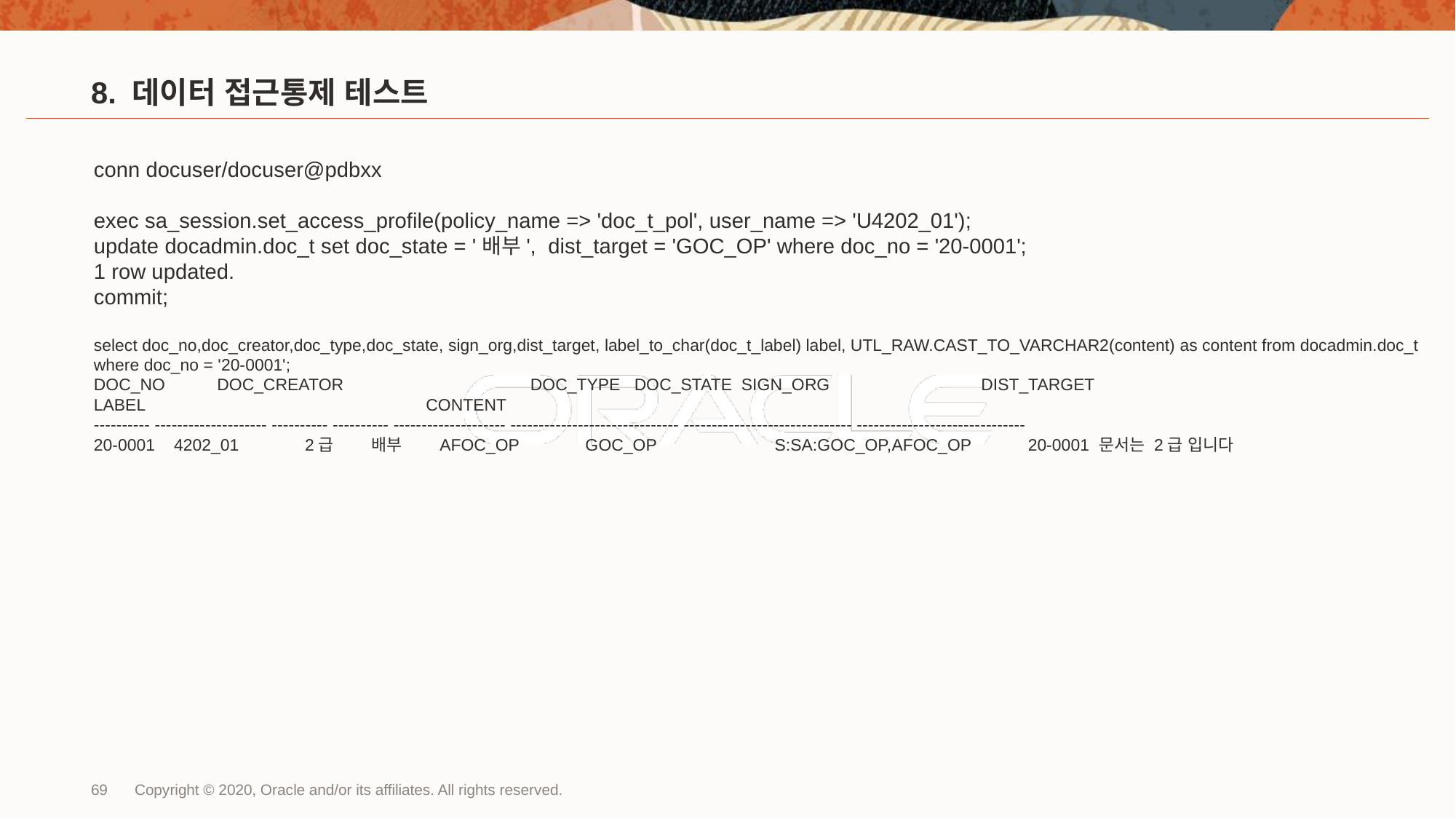

# 8. 데이터 접근통제 테스트
conn docuser/docuser@pdbxx

exec sa_session.set_access_profile(policy_name => 'doc_t_pol', user_name => 'U4202_01');
update docadmin.doc_t set doc_state = '배부',  dist_target = 'GOC_OP' where doc_no = '20-0001';
1 row updated.
commit;

select doc_no,doc_creator,doc_type,doc_state, sign_org,dist_target, label_to_char(doc_t_label) label, UTL_RAW.CAST_TO_VARCHAR2(content) as content from docadmin.doc_t where doc_no = '20-0001';
DOC_NO	   DOC_CREATOR		DOC_TYPE   DOC_STATE  SIGN_ORG		   DIST_TARGET			  LABEL 			 CONTENT
---------- -------------------- ---------- ---------- -------------------- ------------------------------ ------------------------------ ------------------------------
20-0001    4202_01              2급        배부       AFOC_OP              GOC_OP                         S:SA:GOC_OP,AFOC_OP            20-0001 문서는 2급 입니다

69
Copyright © 2020, Oracle and/or its affiliates. All rights reserved.